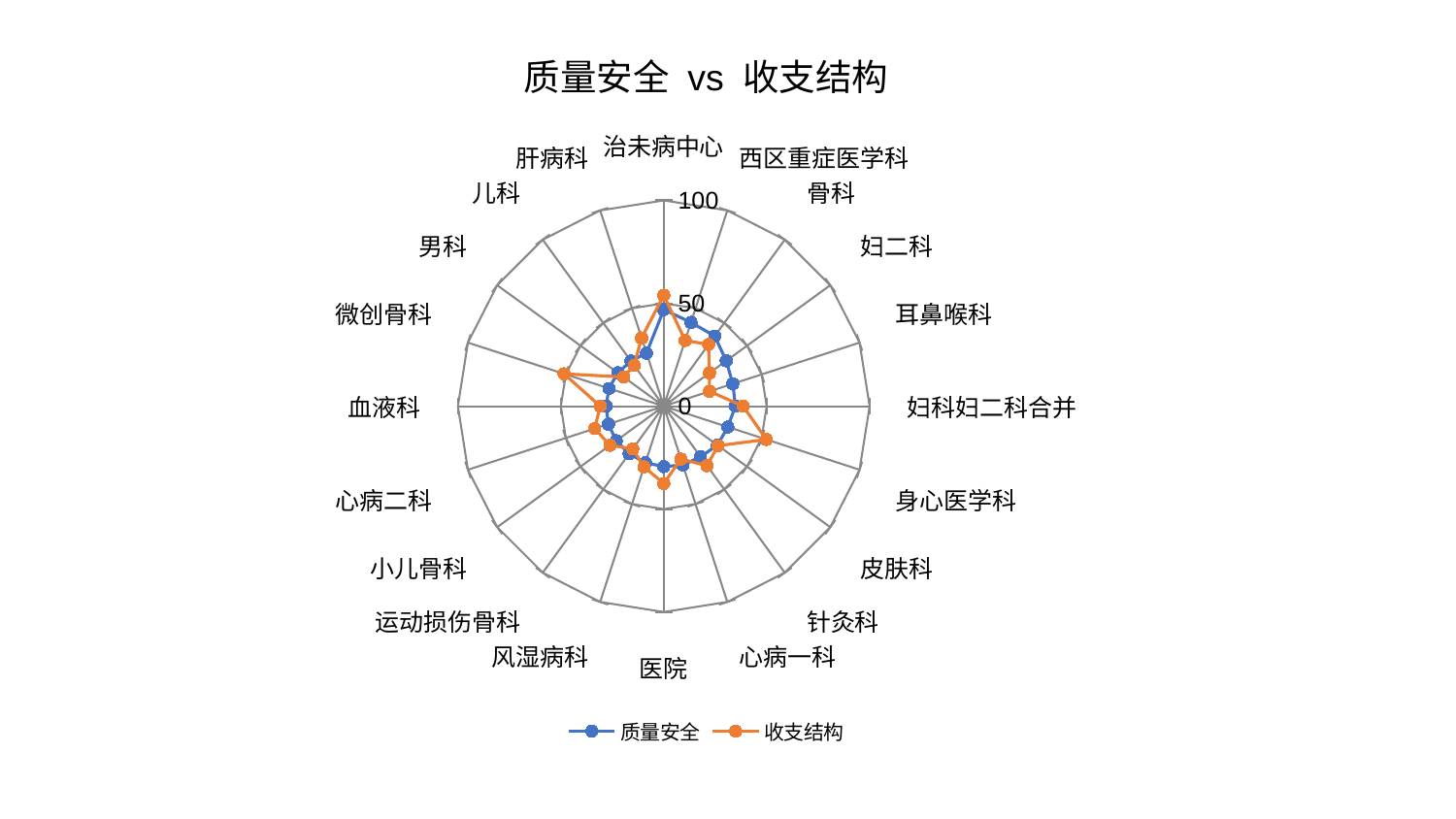

### Chart: 质量安全 vs 收支结构

| Category | 质量安全 | 收支结构 |
|---|---|---|
| 治未病中心 | 46.899537053593775 | 53.933752544510135 |
| 西区重症医学科 | 42.80024960057899 | 33.60353618774601 |
| 骨科 | 42.10950984060317 | 37.095510373531994 |
| 妇二科 | 37.531722536605706 | 27.501702752903533 |
| 耳鼻喉科 | 35.28143955553917 | 23.35070853102686 |
| 妇科妇二科合并 | 34.813688671598655 | 38.605070997298895 |
| 身心医学科 | 32.73598697858917 | 52.389106437261994 |
| 皮肤科 | 32.23063679701193 | 32.636825928087404 |
| 针灸科 | 30.388383248553605 | 35.74765475926236 |
| 心病一科 | 30.08519148227399 | 27.026262740463064 |
| 医院 | 29.358792742282596 | 37.56196978082301 |
| 风湿病科 | 28.894512315128388 | 31.056531097464724 |
| 运动损伤骨科 | 28.56826061537448 | 25.644173429695012 |
| 小儿骨科 | 28.56049562426144 | 32.28397479967405 |
| 心病二科 | 28.24858382206984 | 35.30185199263601 |
| 血液科 | 28.035710529434887 | 30.858639845220033 |
| 微创骨科 | 27.956826360570687 | 50.952901197684014 |
| 男科 | 27.610990587843638 | 24.133034911173773 |
| 儿科 | 27.175731953318056 | 24.490227871152708 |
| 肝病科 | 27.129640884623022 | 34.86546228717419 |
10